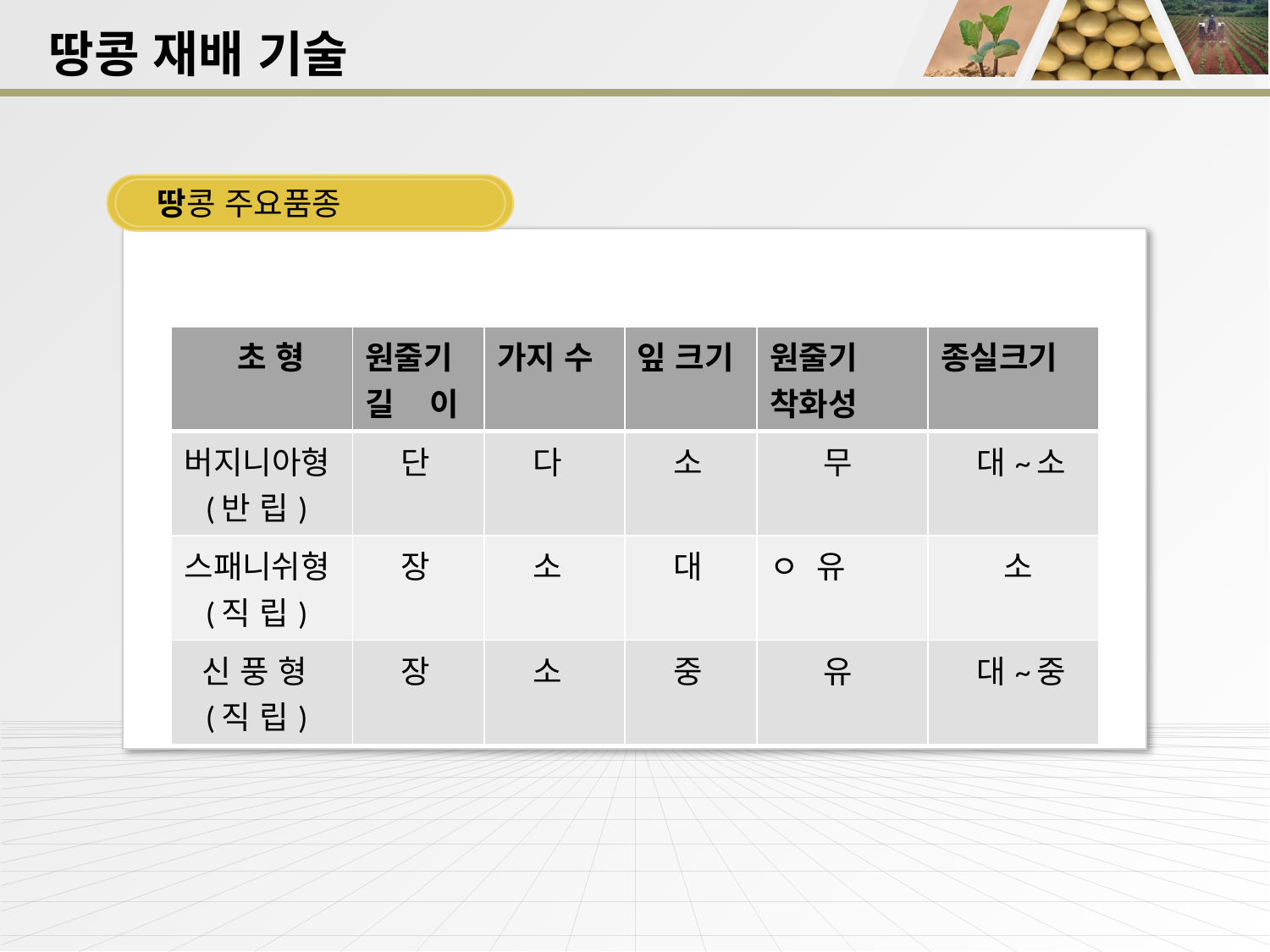

땅콩 재배 기술

땅콩 주요품종

| 초 형 | 원줄기 길 이 | 가지 수 | 잎 크기 | 원줄기 착화성 | 종실크기 |
| --- | --- | --- | --- | --- | --- |
| 버지니아형 (반 립) | 단 | 다 | 소 | 무 | 대~소 |
| 스패니쉬형 (직 립) | 장 | 소 | 대 | ㅇ 유 | 소 |
| 신 풍 형 (직 립) | 장 | 소 | 중 | 유 | 대~중 |